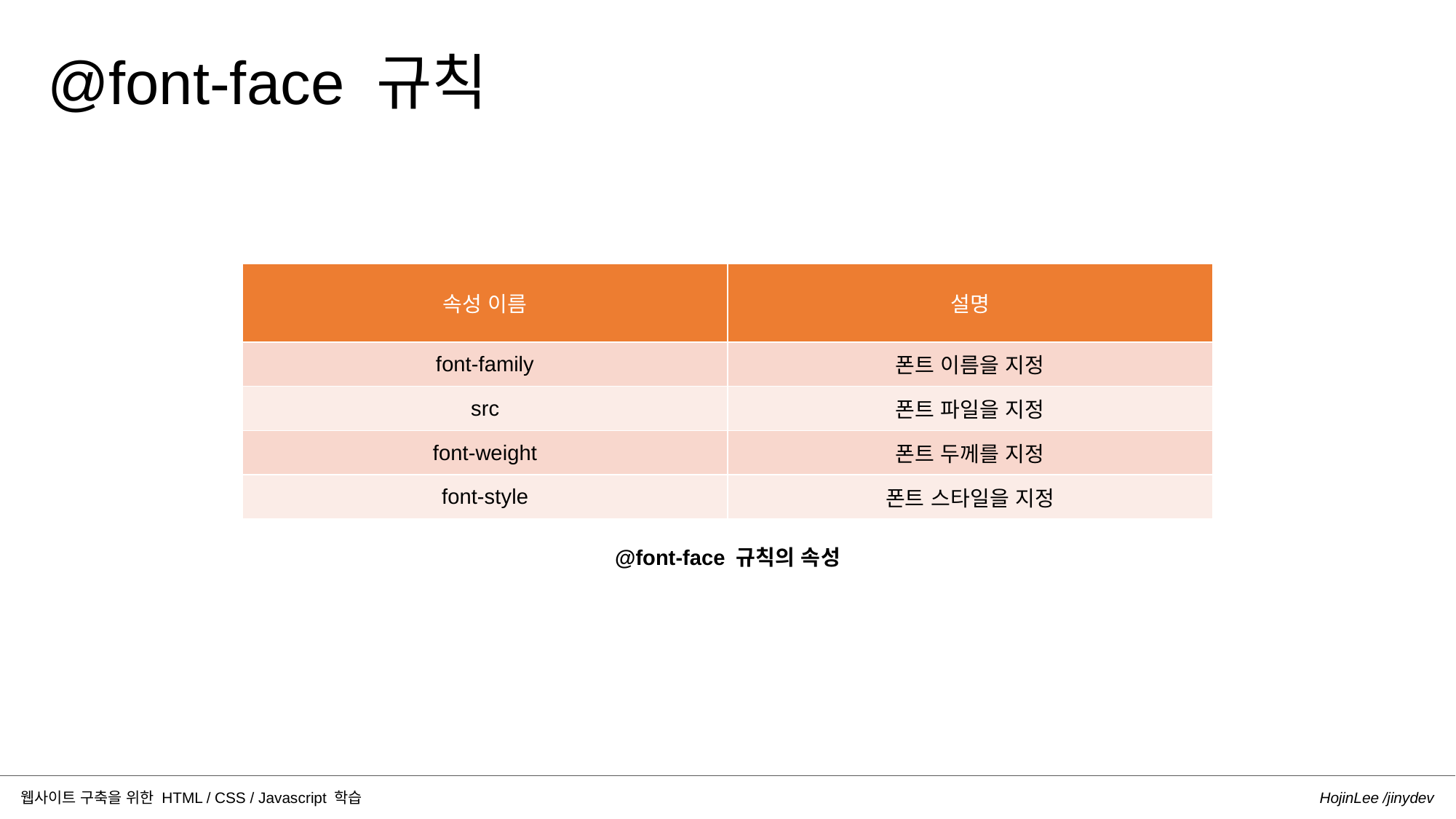

@font-face 규칙
| 속성 이름 | 설명 |
| --- | --- |
| font-family | 폰트 이름을 지정 |
| src | 폰트 파일을 지정 |
| font-weight | 폰트 두께를 지정 |
| font-style | 폰트 스타일을 지정 |
@font-face 규칙의 속성
HojinLee /jinydev
웹사이트 구축을 위한 HTML / CSS / Javascript 학습